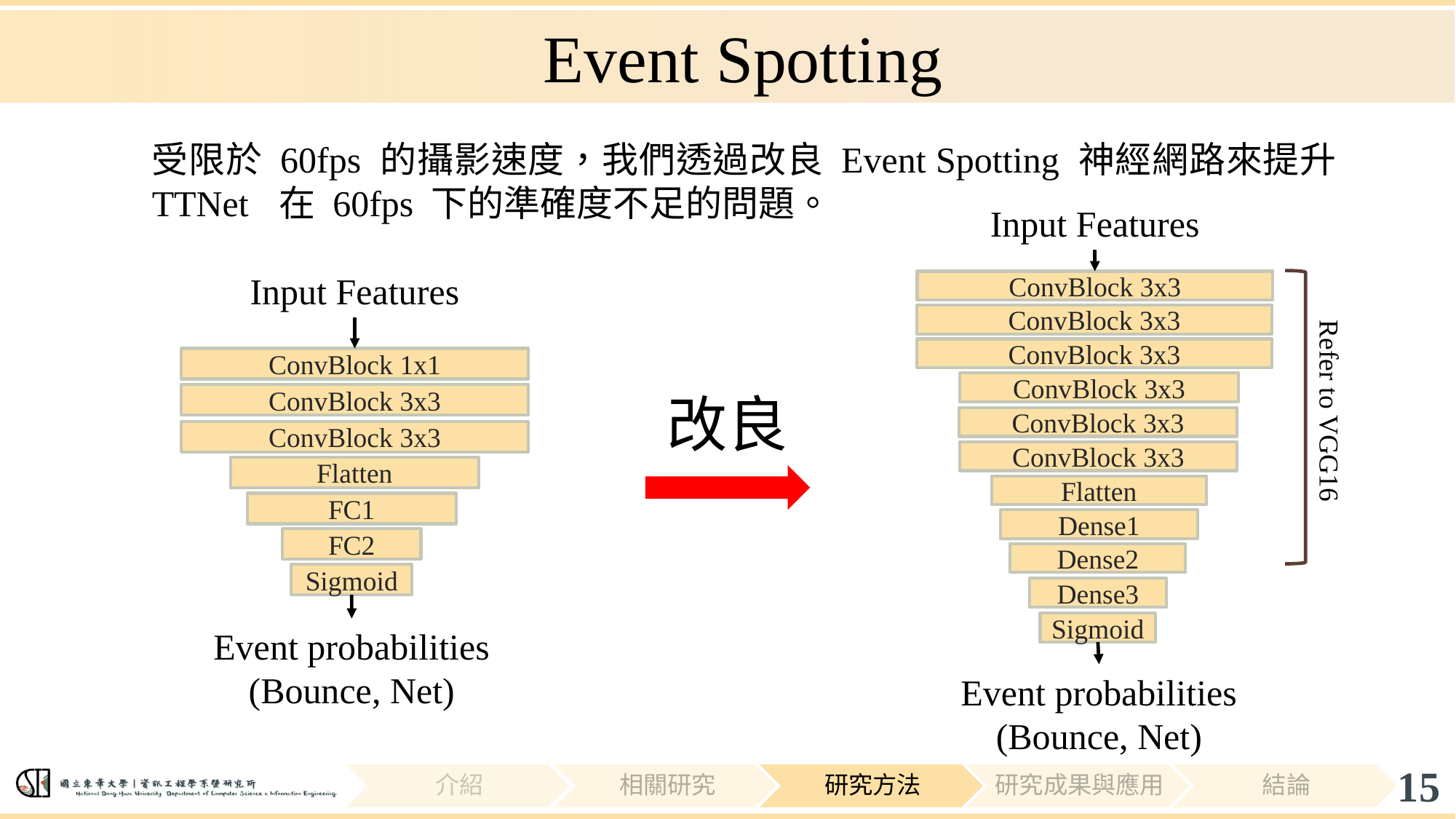

Event Spotting
受限於 60fps 的攝影速度，我們透過改良 Event Spotting 神經網路來提升 TTNet 在 60fps 下的準確度不足的問題。
Input Features
ConvBlock 3x3
ConvBlock 3x3
ConvBlock 3x3
ConvBlock 3x3
ConvBlock 3x3
ConvBlock 3x3
Dense1
Dense2
Sigmoid
Dense3
Flatten
Event probabilities
(Bounce, Net)
Input Features
ConvBlock 1x1
ConvBlock 3x3
ConvBlock 3x3
FC1
FC2
Sigmoid
Flatten
Event probabilities
(Bounce, Net)

改良
Refer to VGG16

介紹
相關研究
研究方法
研究成果與應用
結論